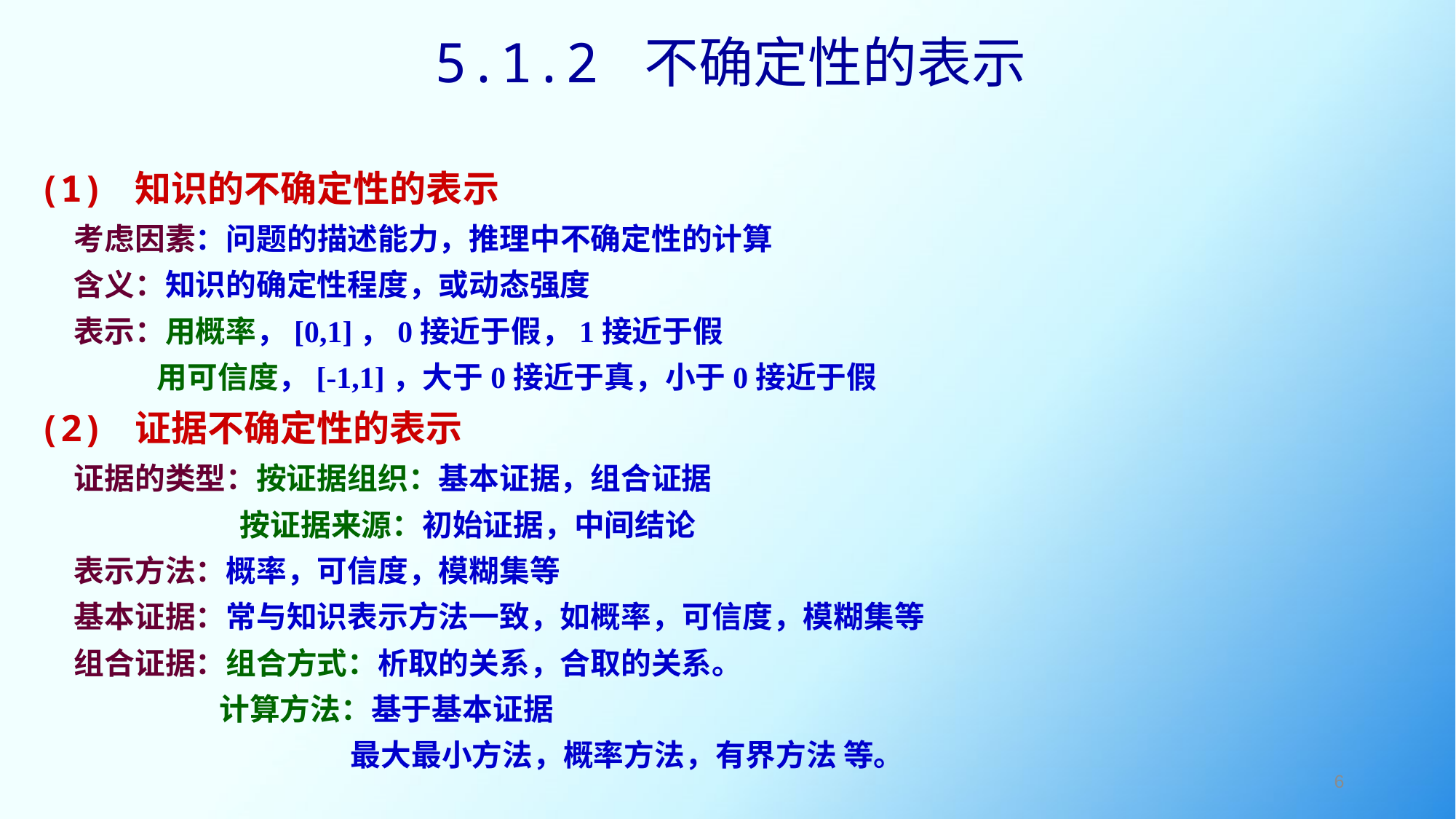

5.1.2 不确定性的表示
(1) 知识的不确定性的表示
    考虑因素：问题的描述能力，推理中不确定性的计算
    含义：知识的确定性程度，或动态强度
    表示：用概率，[0,1]，0接近于假，1接近于假
                用可信度，[-1,1]，大于0接近于真，小于0接近于假
(2) 证据不确定性的表示
    证据的类型：按证据组织：基本证据，组合证据
                            按证据来源：初始证据，中间结论
    表示方法：概率，可信度，模糊集等
    基本证据：常与知识表示方法一致，如概率，可信度，模糊集等
    组合证据：组合方式：析取的关系，合取的关系。
                         计算方法：基于基本证据
                                            最大最小方法，概率方法，有界方法 等。
6